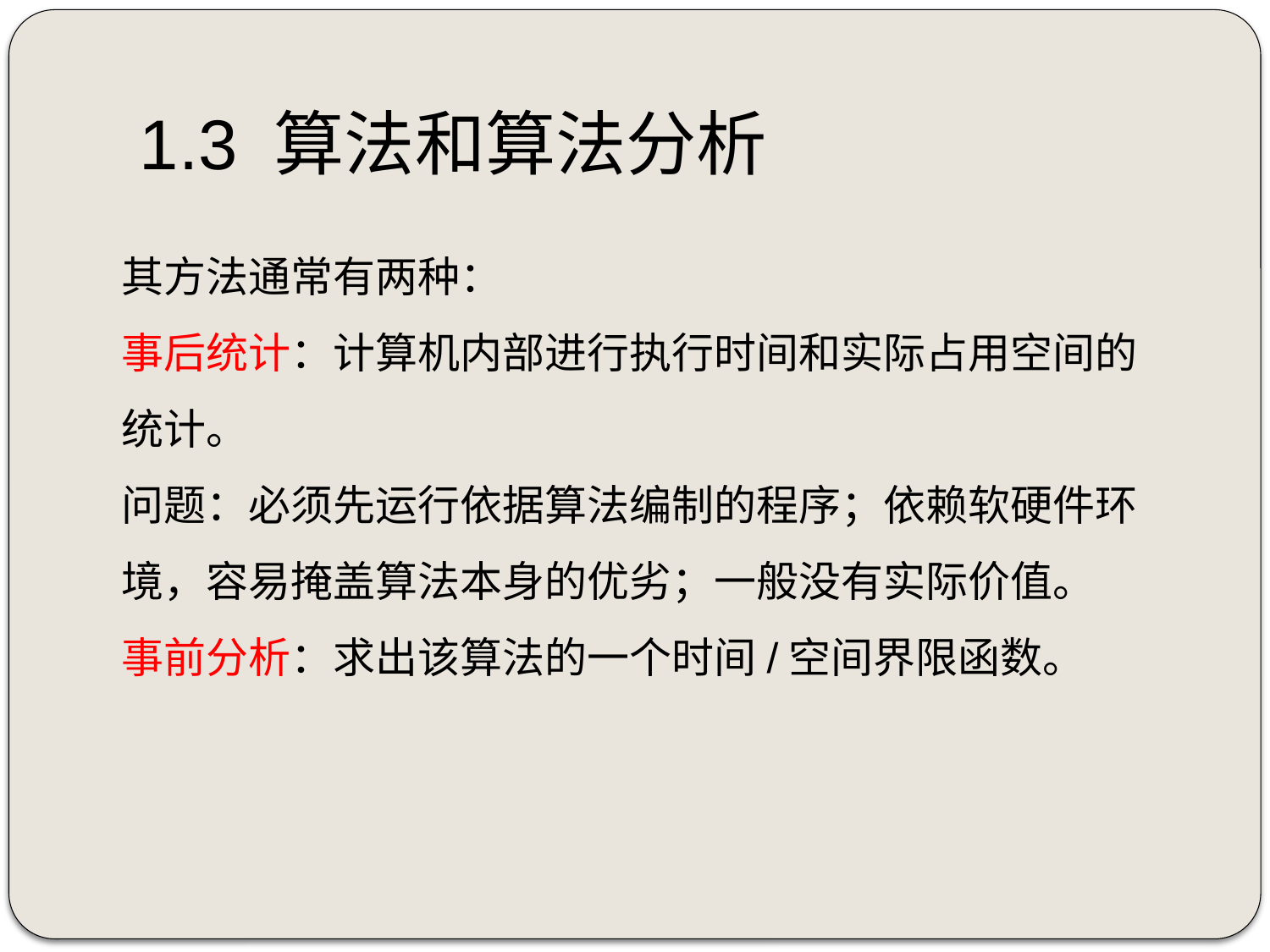

# 1.3 算法和算法分析
其方法通常有两种：
事后统计：计算机内部进行执行时间和实际占用空间的统计。
问题：必须先运行依据算法编制的程序；依赖软硬件环境，容易掩盖算法本身的优劣；一般没有实际价值。
事前分析：求出该算法的一个时间/空间界限函数。